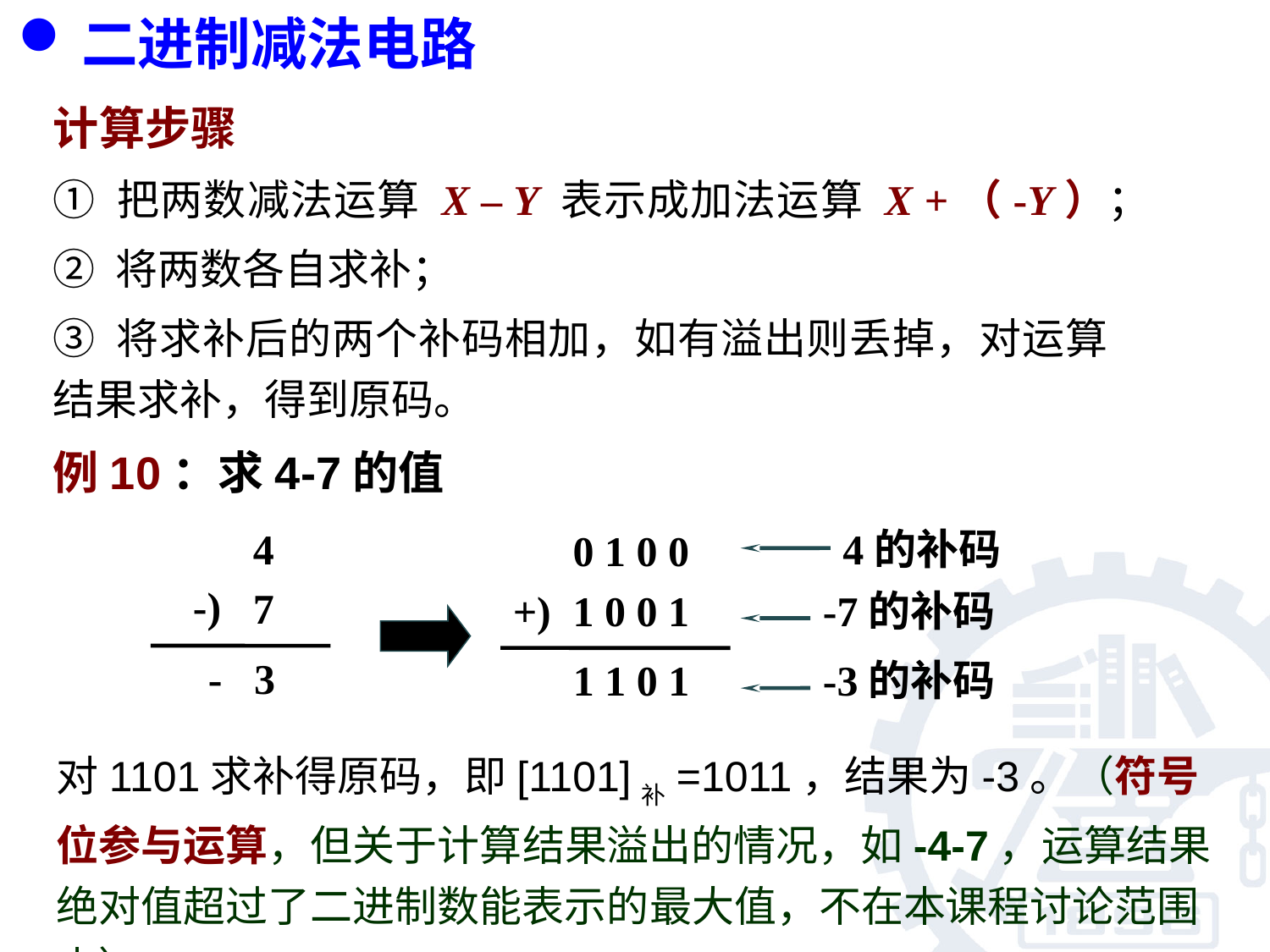

# 二进制减法电路

计算步骤
① 把两数减法运算 X – Y 表示成加法运算 X +（-Y）；
② 将两数各自求补；
③ 将求补后的两个补码相加，如有溢出则丢掉，对运算结果求补，得到原码。
例10：求4-7的值

4的补码

0 1 0 0
+)
1 0 0 1

1 1 0 1
-7的补码

-3的补码

4
-)
7
-   3

对1101求补得原码，即[1101]补=1011，结果为-3。（符号位参与运算，但关于计算结果溢出的情况，如-4-7，运算结果绝对值超过了二进制数能表示的最大值，不在本课程讨论范围内）